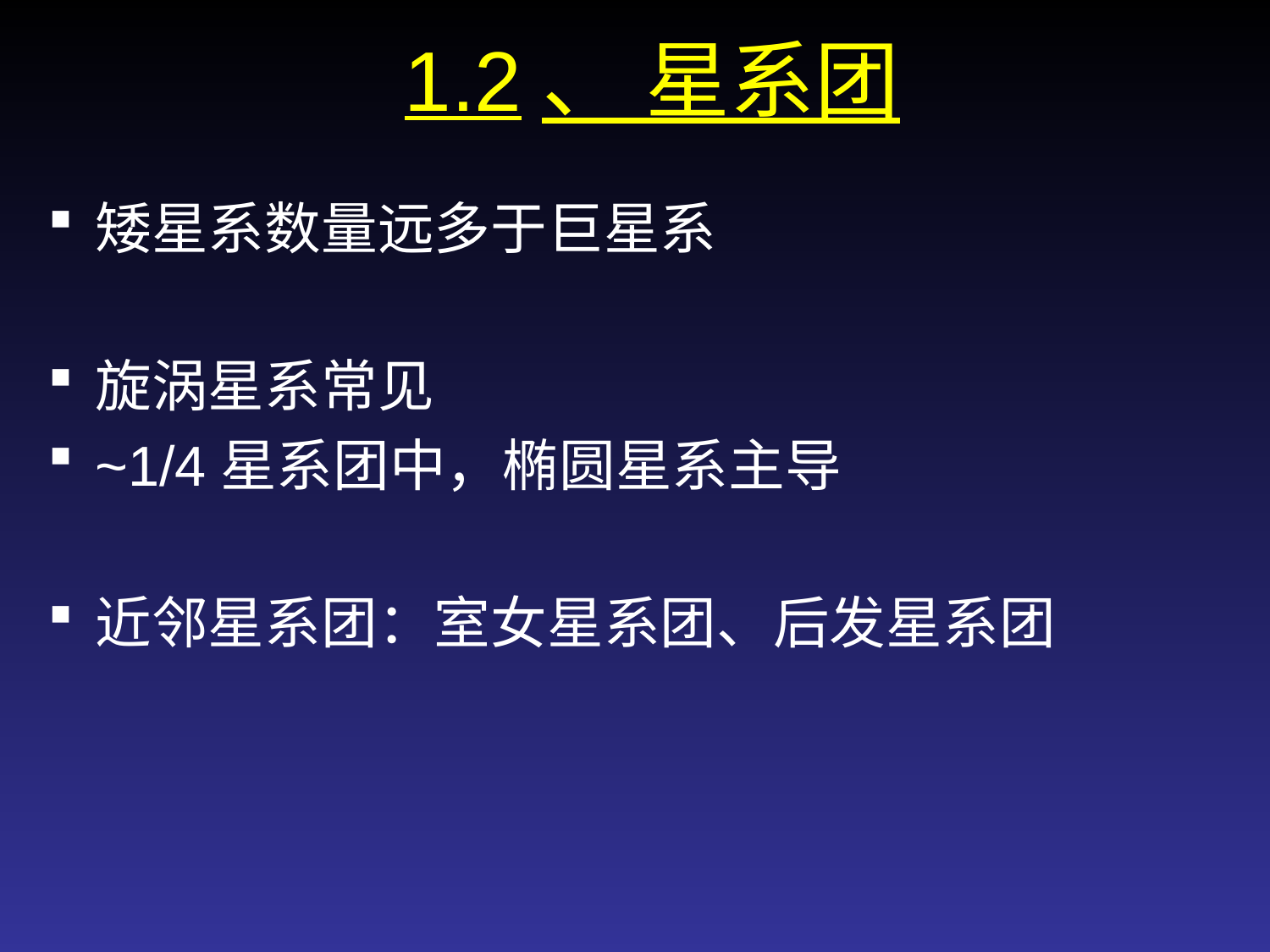

1.2、 星系团
矮星系数量远多于巨星系

旋涡星系常见
~1/4星系团中，椭圆星系主导

近邻星系团：室女星系团、后发星系团